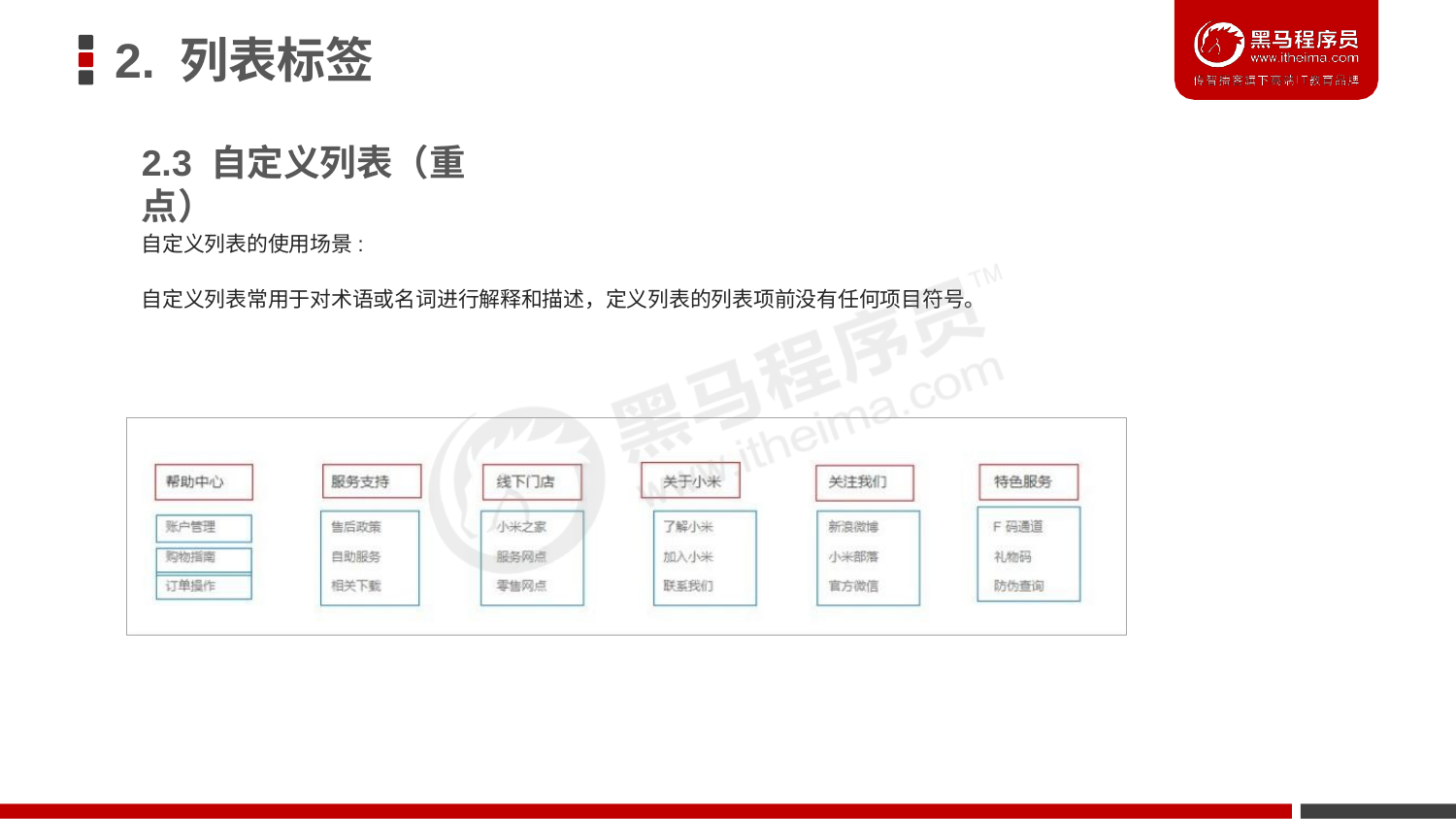

# 2. 列表标签
2.3 自定义列表（重点）

自定义列表的使用场景:

自定义列表常用于对术语或名词进行解释和描述，定义列表的列表项前没有任何项目符号。